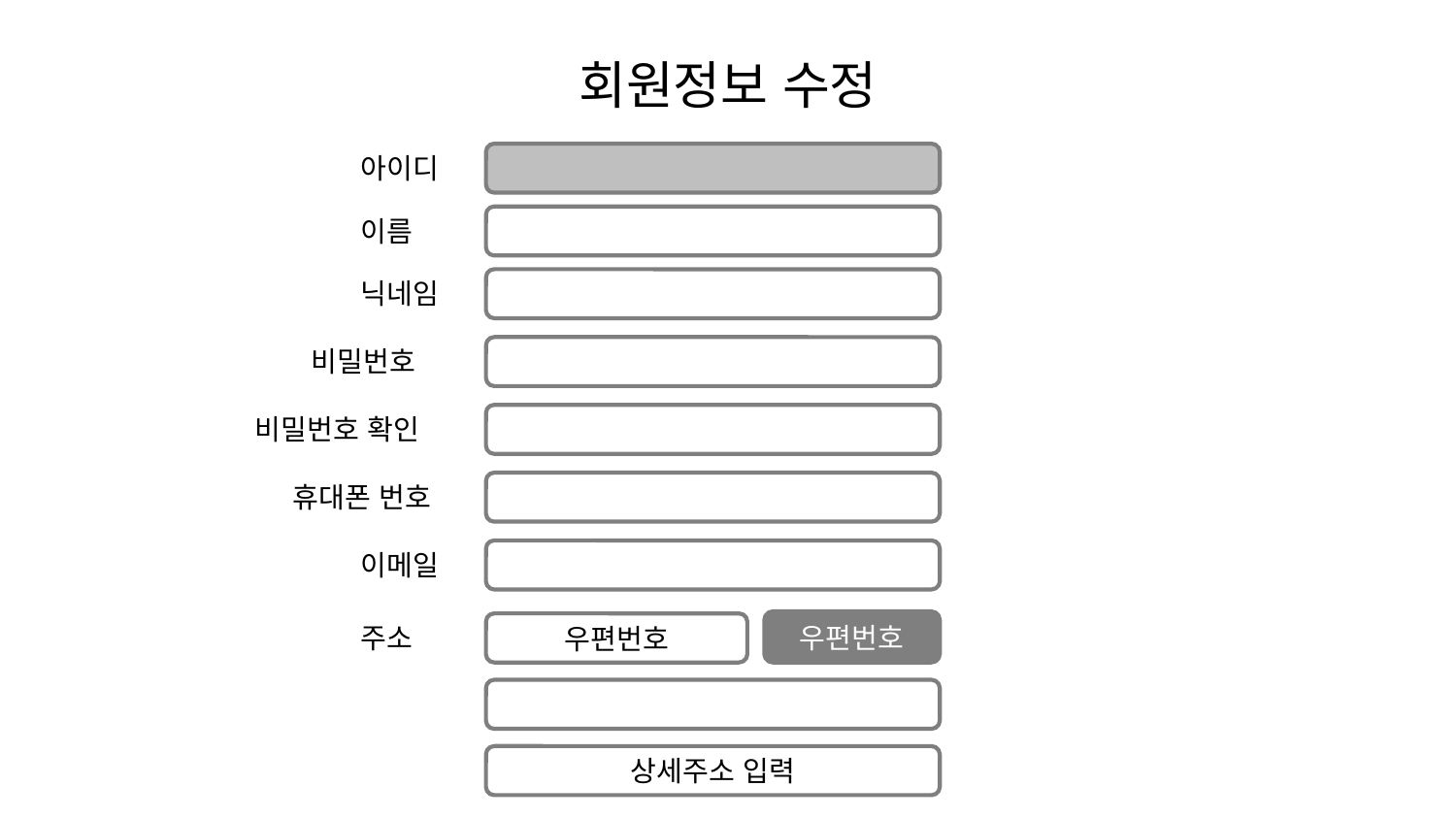

# 회원정보 수정
아이디

이름

닉네임

비밀번호

비밀번호 확인

휴대폰 번호

이메일

우편번호
주소
우편번호

상세주소 입력